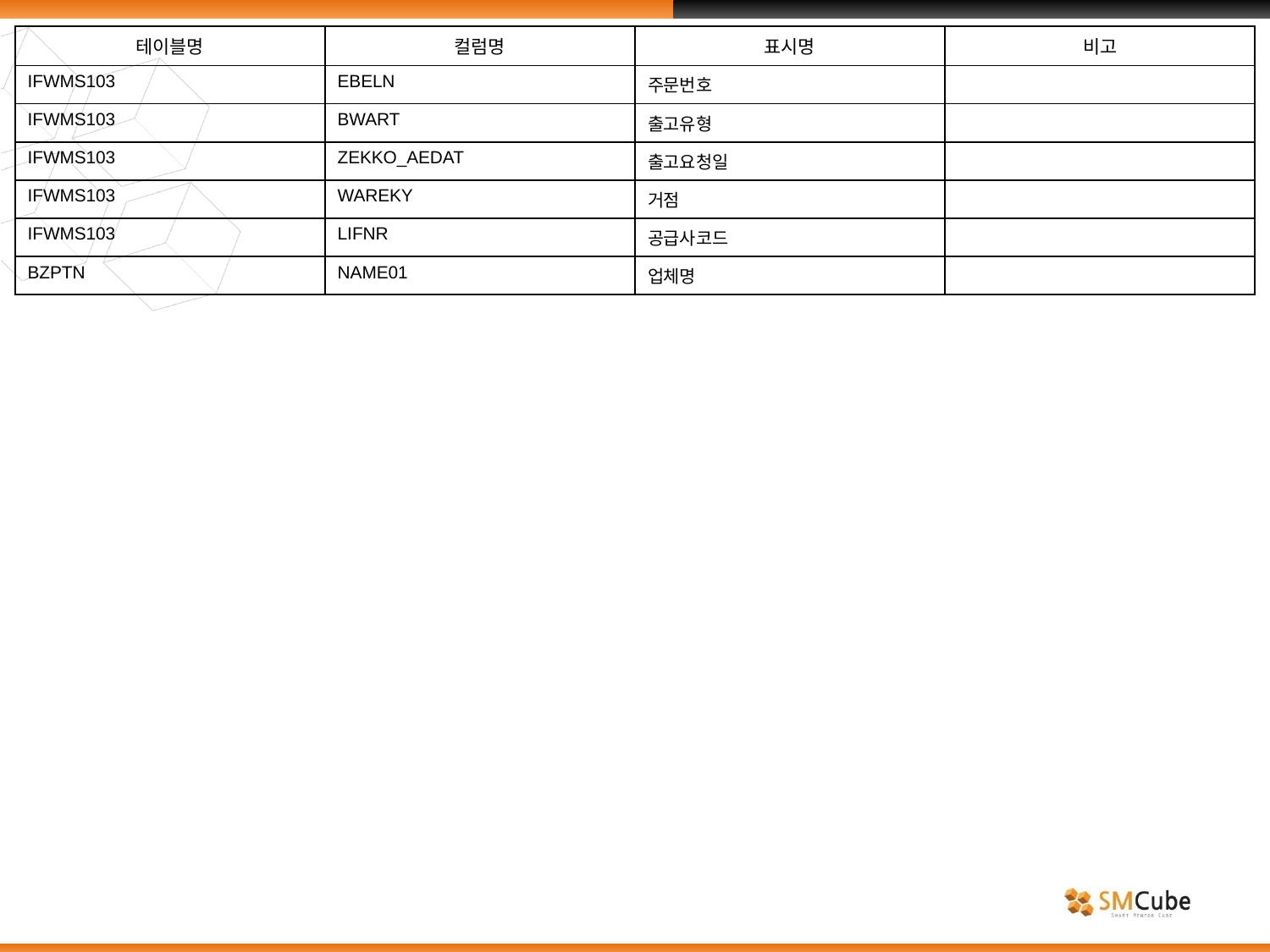

| 테이블명 | 컬럼명 | 표시명 | 비고 |
| --- | --- | --- | --- |
| IFWMS103 | EBELN | 주문번호 |  |
| IFWMS103 | BWART | 출고유형 |  |
| IFWMS103 | ZEKKO\_AEDAT | 출고요청일 |  |
| IFWMS103 | WAREKY | 거점 |  |
| IFWMS103 | LIFNR | 공급사코드 |  |
| BZPTN | NAME01 | 업체명 |  |